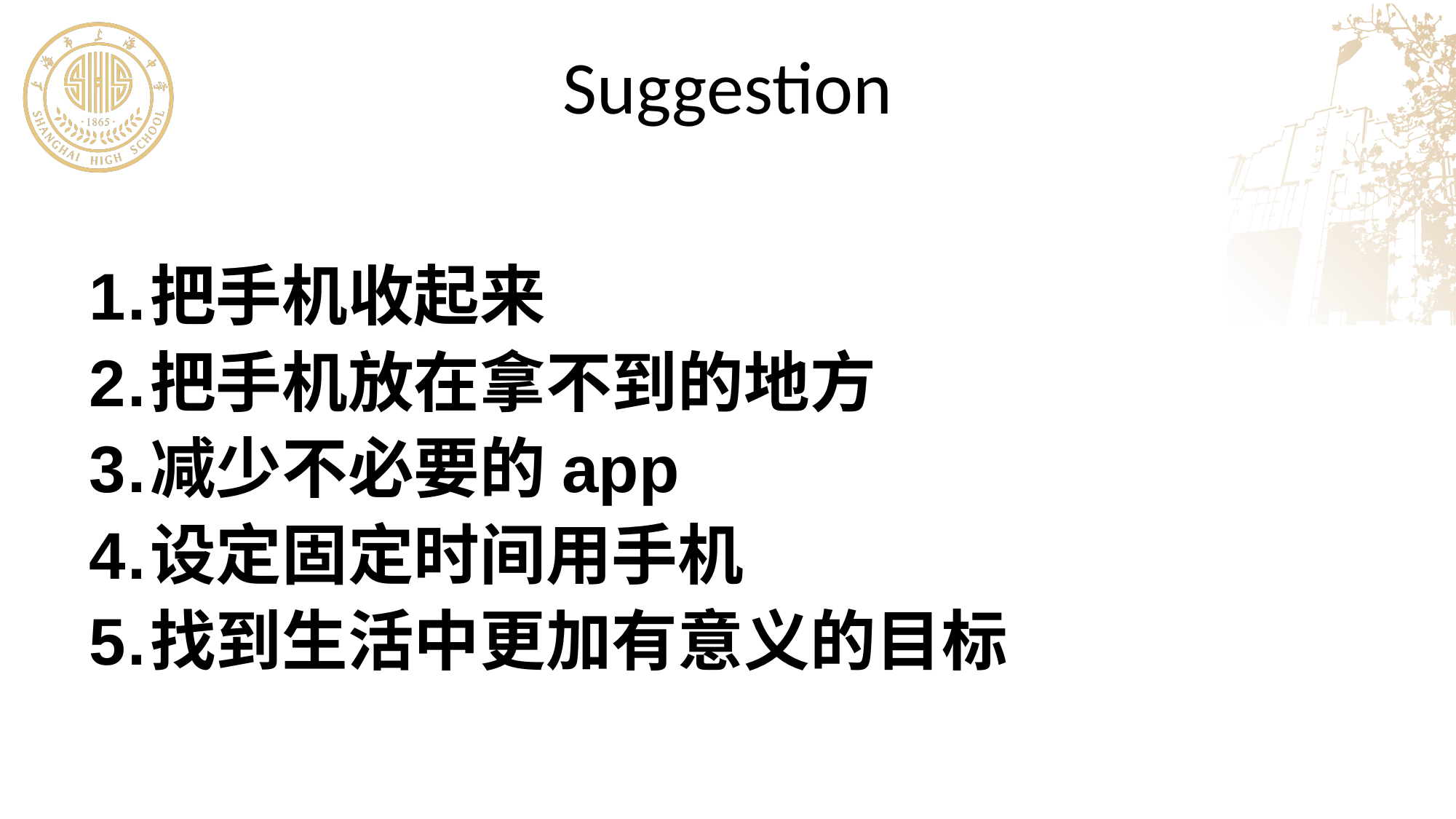

# Suggestion

把手机收起来
把手机放在拿不到的地方
减少不必要的app
设定固定时间用手机
找到生活中更加有意义的目标